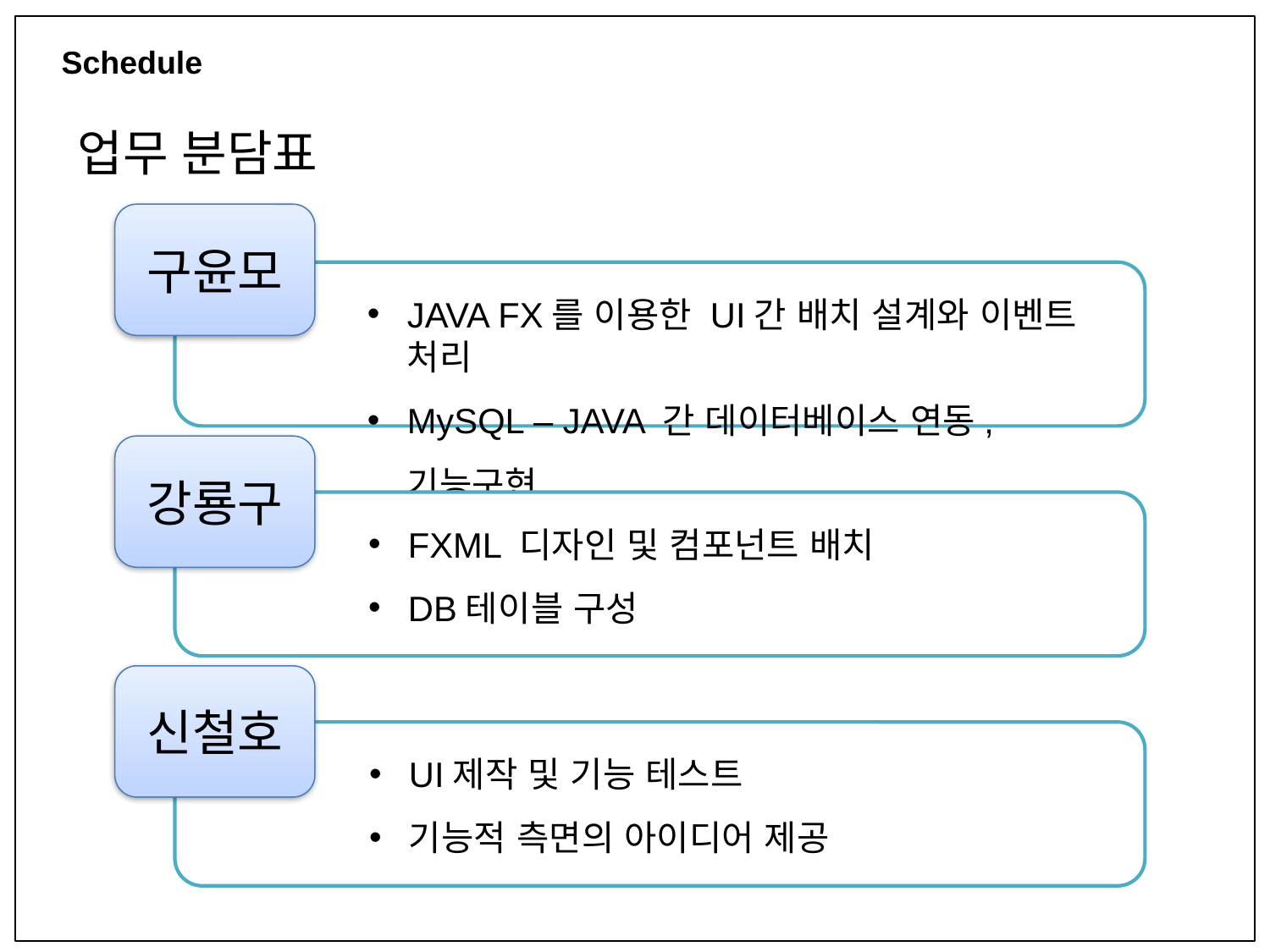

Schedule
업무 분담표
구윤모

JAVA FX를 이용한 UI간 배치 설계와 이벤트 처리
MySQL – JAVA 간 데이터베이스 연동, 기능구현
강룡구

FXML 디자인 및 컴포넌트 배치
DB테이블 구성
신철호

UI제작 및 기능 테스트
기능적 측면의 아이디어 제공